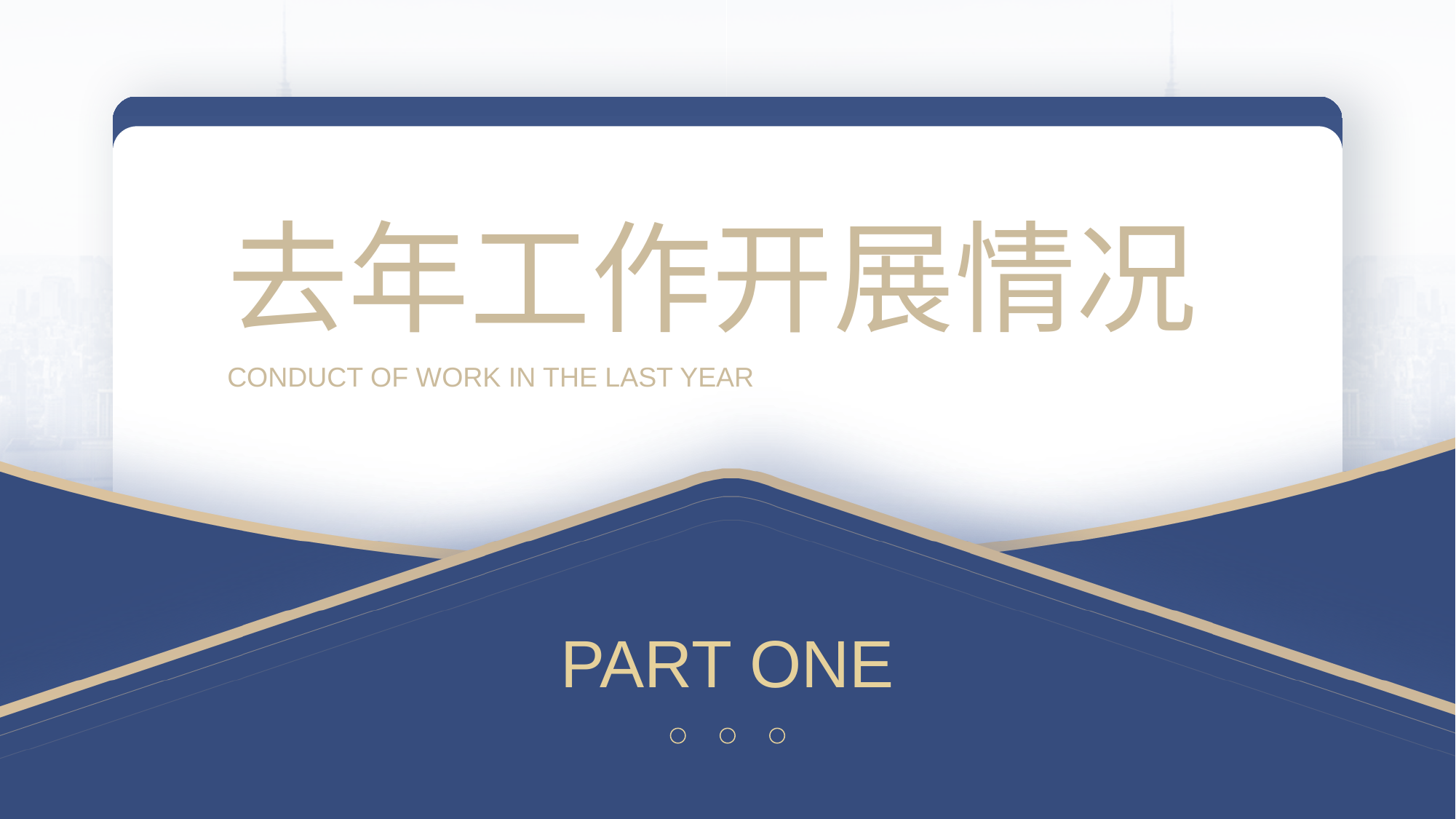

去年工作开展情况
CONDUCT OF WORK IN THE LAST YEAR
PART ONE